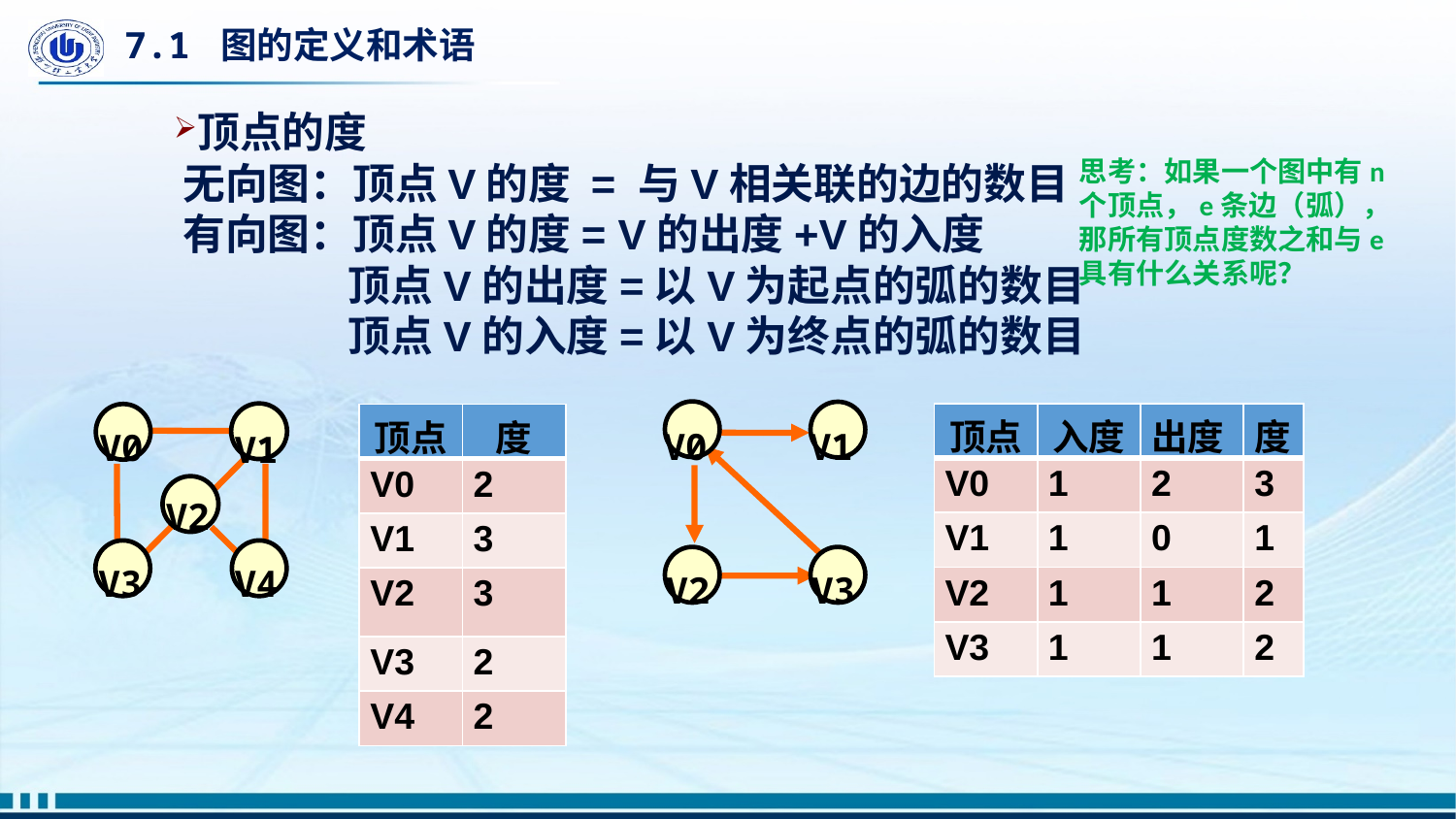

# 7.1 图的定义和术语
顶点的度
无向图：顶点V的度 = 与V相关联的边的数目
有向图：顶点V的度= V的出度+V的入度
                顶点V的出度=以V为起点的弧的数目
                顶点V的入度=以V为终点的弧的数目

思考：如果一个图中有n个顶点，e条边（弧），那所有顶点度数之和与e具有什么关系呢？
 V0

 V1

 V2

 V3

 V0

 V1

 V2

 V3

 V4

| 顶点 | 入度 | 出度 | 度 |
| --- | --- | --- | --- |
| V0 | 1 | 2 | 3 |
| V1 | 1 | 0 | 1 |
| V2 | 1 | 1 | 2 |
| V3 | 1 | 1 | 2 |
| 顶点 | 度 |
| --- | --- |
| V0 | 2 |
| V1 | 3 |
| V2 | 3 |
| V3 | 2 |
| V4 | 2 |